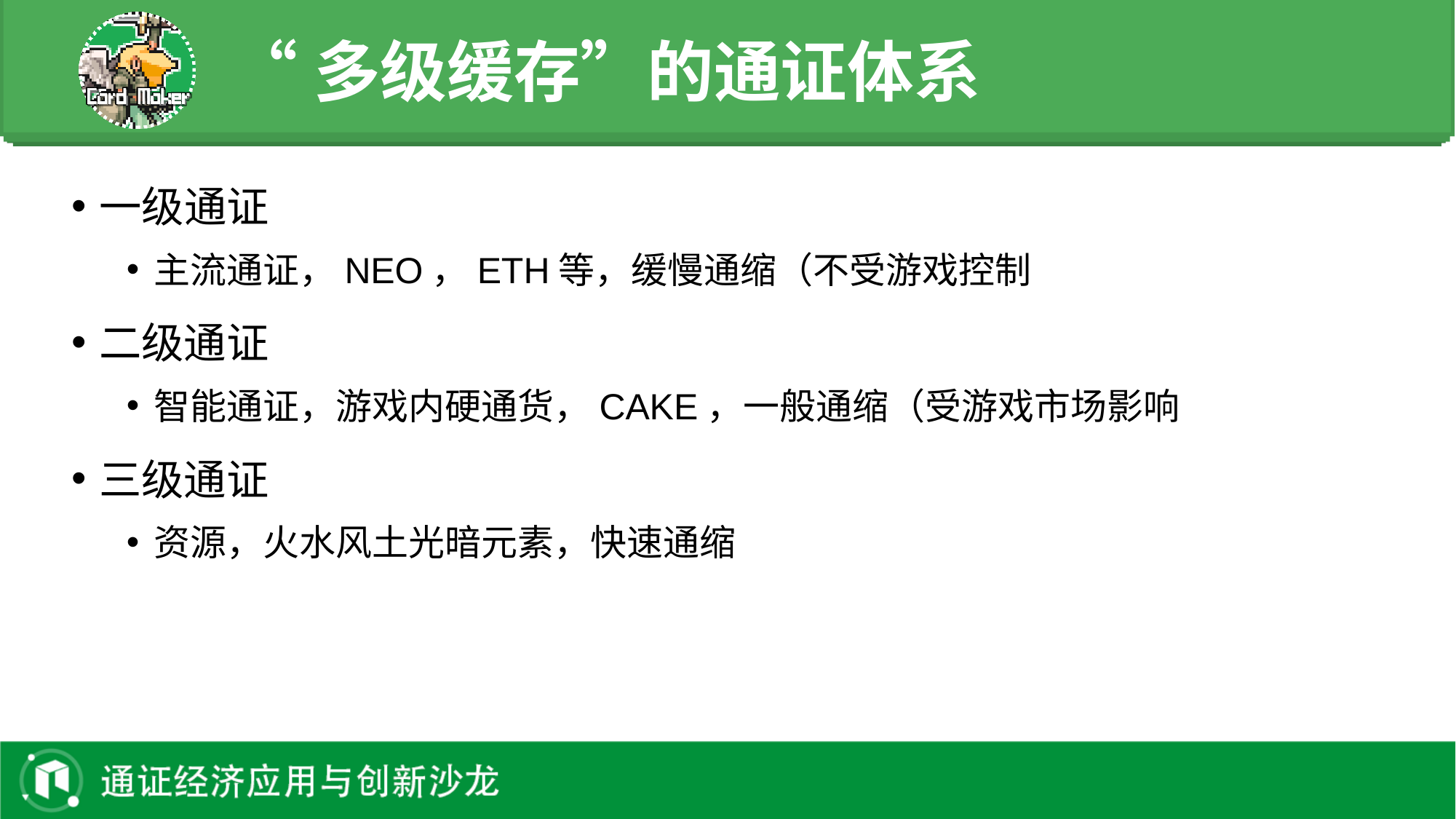

# “多级缓存”的通证体系
一级通证
主流通证，NEO，ETH等，缓慢通缩（不受游戏控制
二级通证
智能通证，游戏内硬通货，CAKE，一般通缩（受游戏市场影响
三级通证
资源，火水风土光暗元素，快速通缩